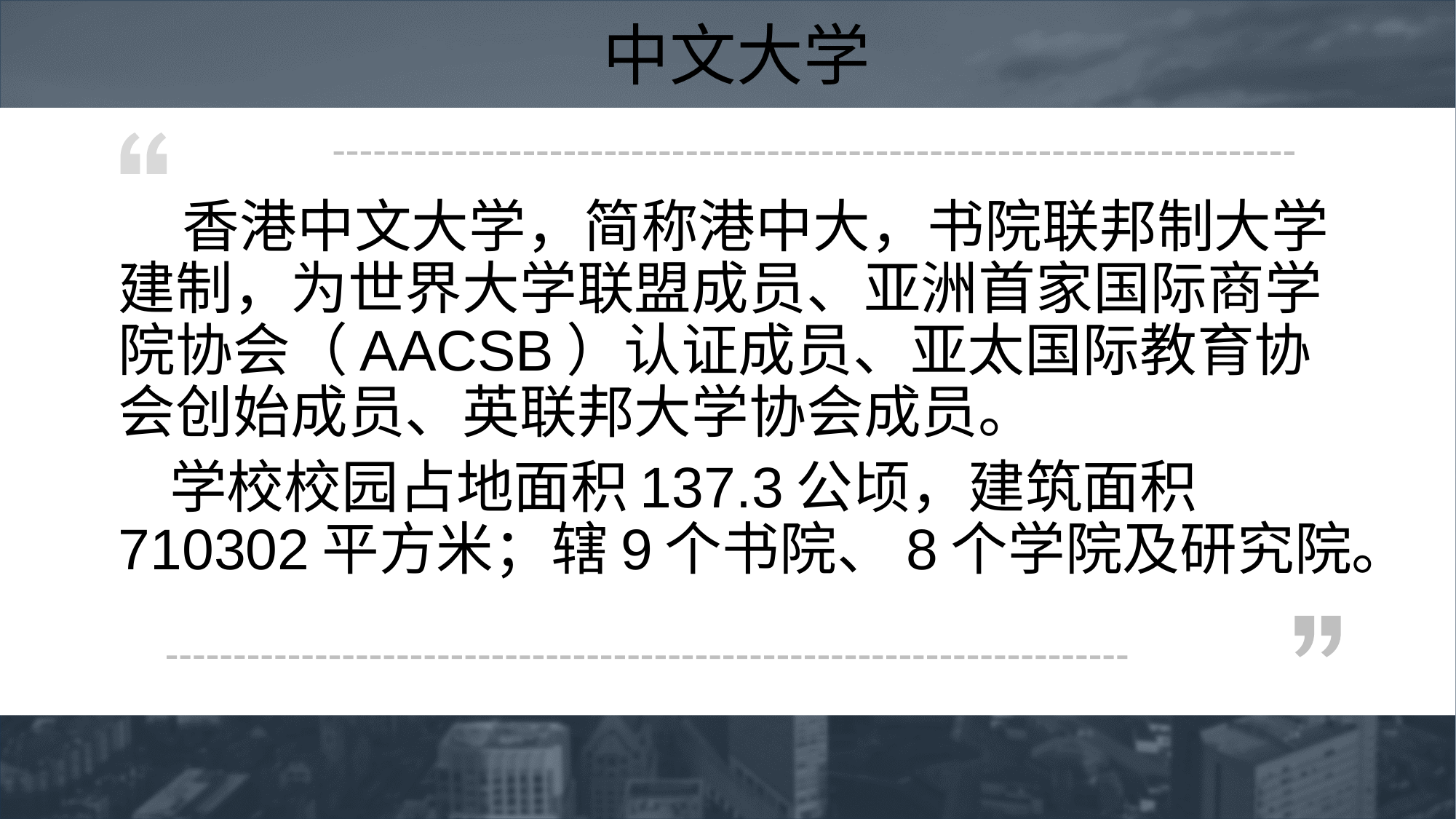

# 中文大学

    香港中文大学，简称港中大，书院联邦制大学建制，为世界大学联盟成员、亚洲首家国际商学院协会（AACSB）认证成员、亚太国际教育协会创始成员、英联邦大学协会成员。
   学校校园占地面积137.3公顷，建筑面积710302平方米；辖9个书院、8个学院及研究院。